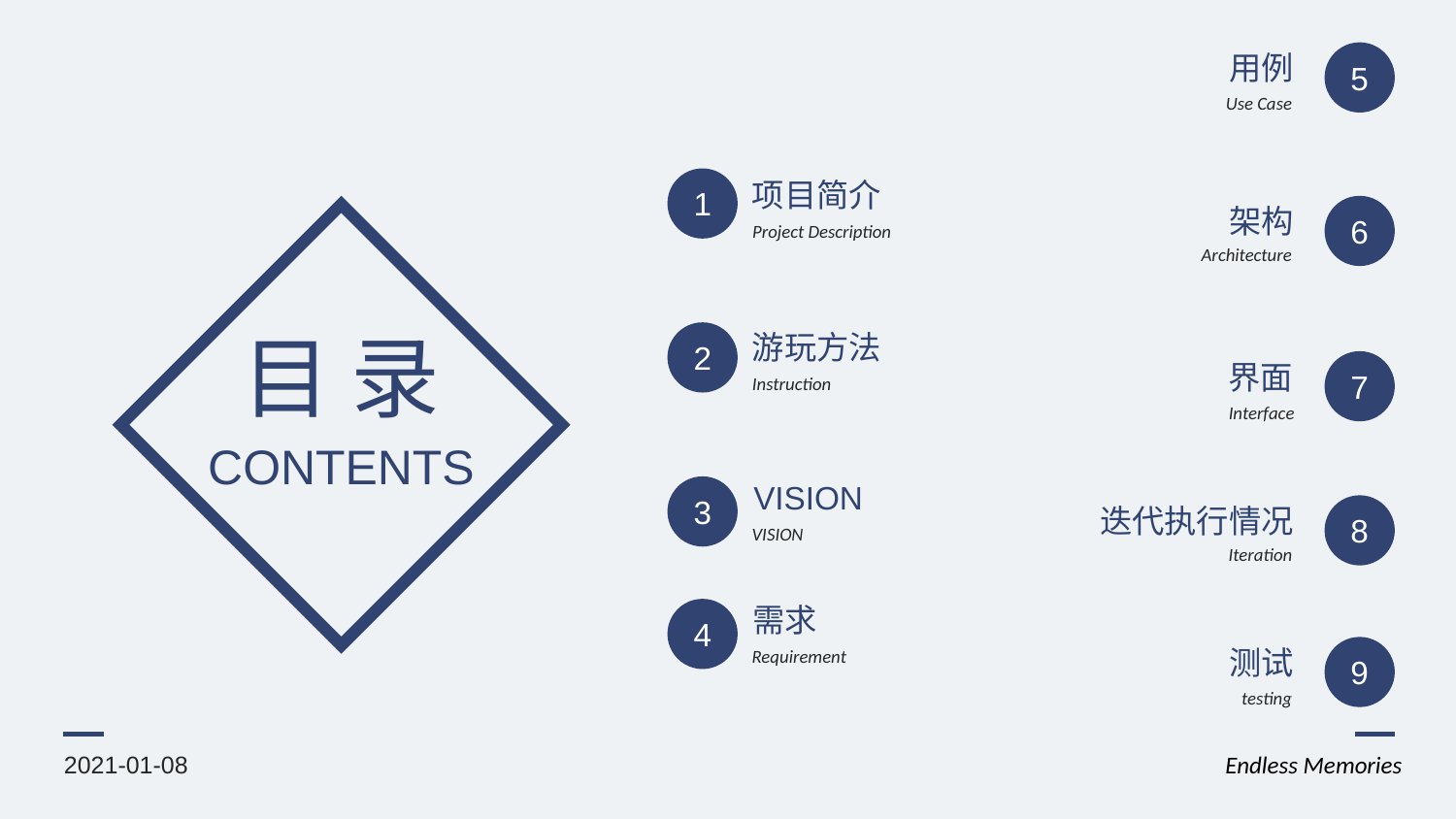

用例
5
Use Case
项目简介
1
架构
6

Project Description
Architecture
目 录
游玩方法
2
界面
7
Instruction
Interface
CONTENTS
VISION
3
迭代执行情况
8
VISION
Iteration
需求
4
测试
9
Requirement
testing
2021-01-08
Endless Memories